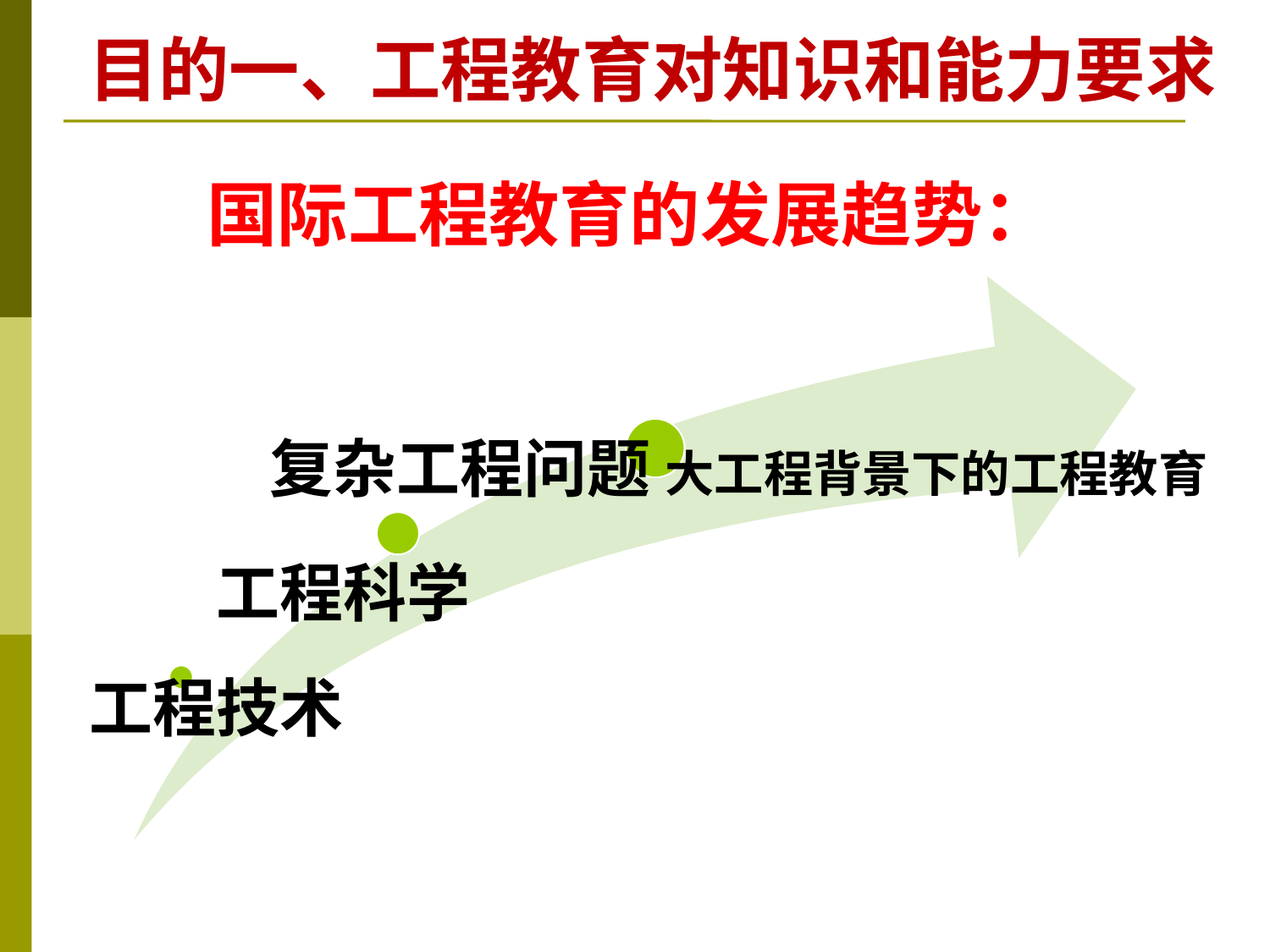

# 目的一、工程教育对知识和能力要求
国际工程教育的发展趋势：

工程技术
工程科学
复杂工程问题 大工程背景下的工程教育